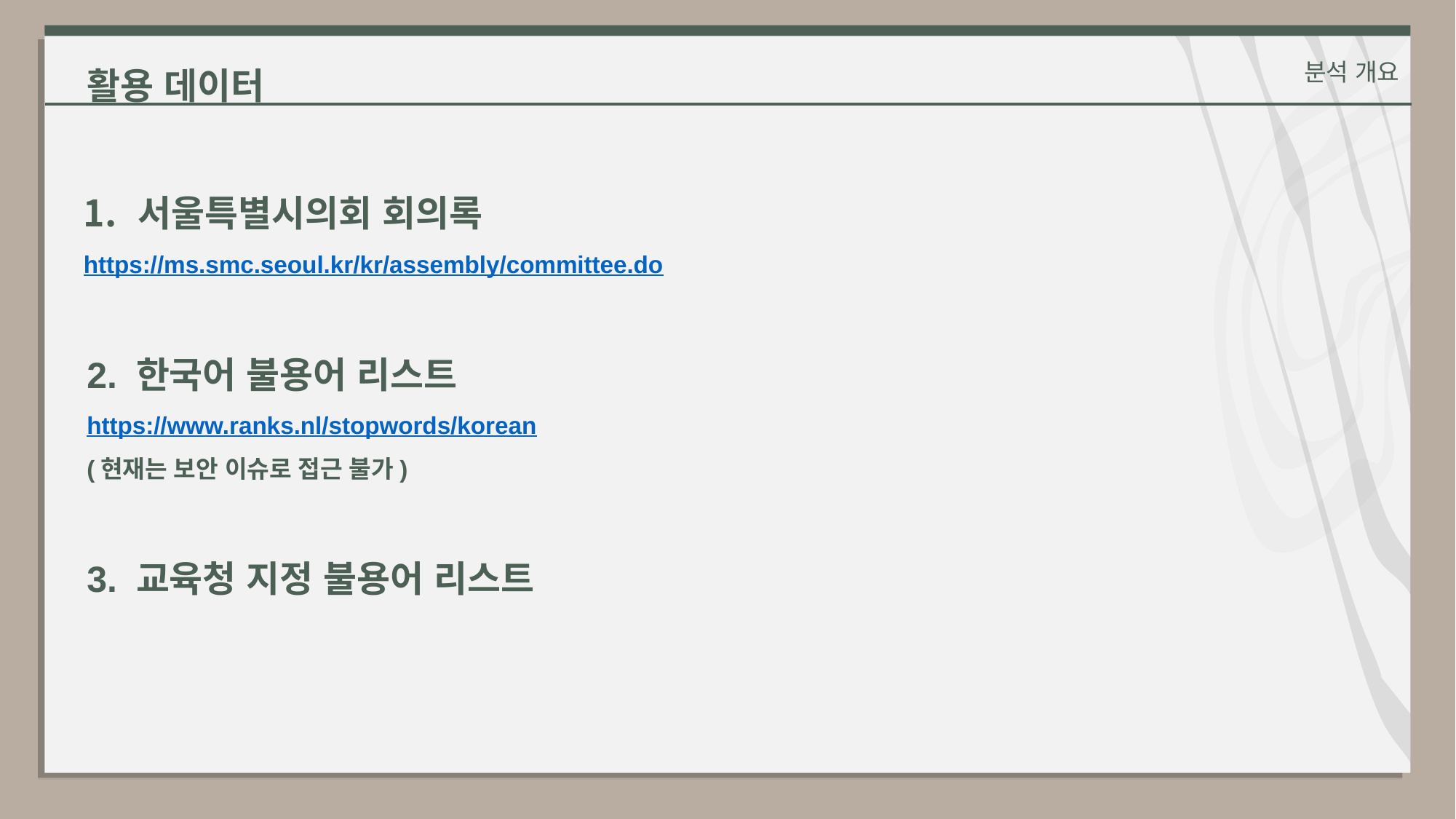

활용 데이터
분석 개요
서울특별시의회 회의록
https://ms.smc.seoul.kr/kr/assembly/committee.do

2. 한국어 불용어 리스트
https://www.ranks.nl/stopwords/korean
(현재는 보안 이슈로 접근 불가)

3. 교육청 지정 불용어 리스트